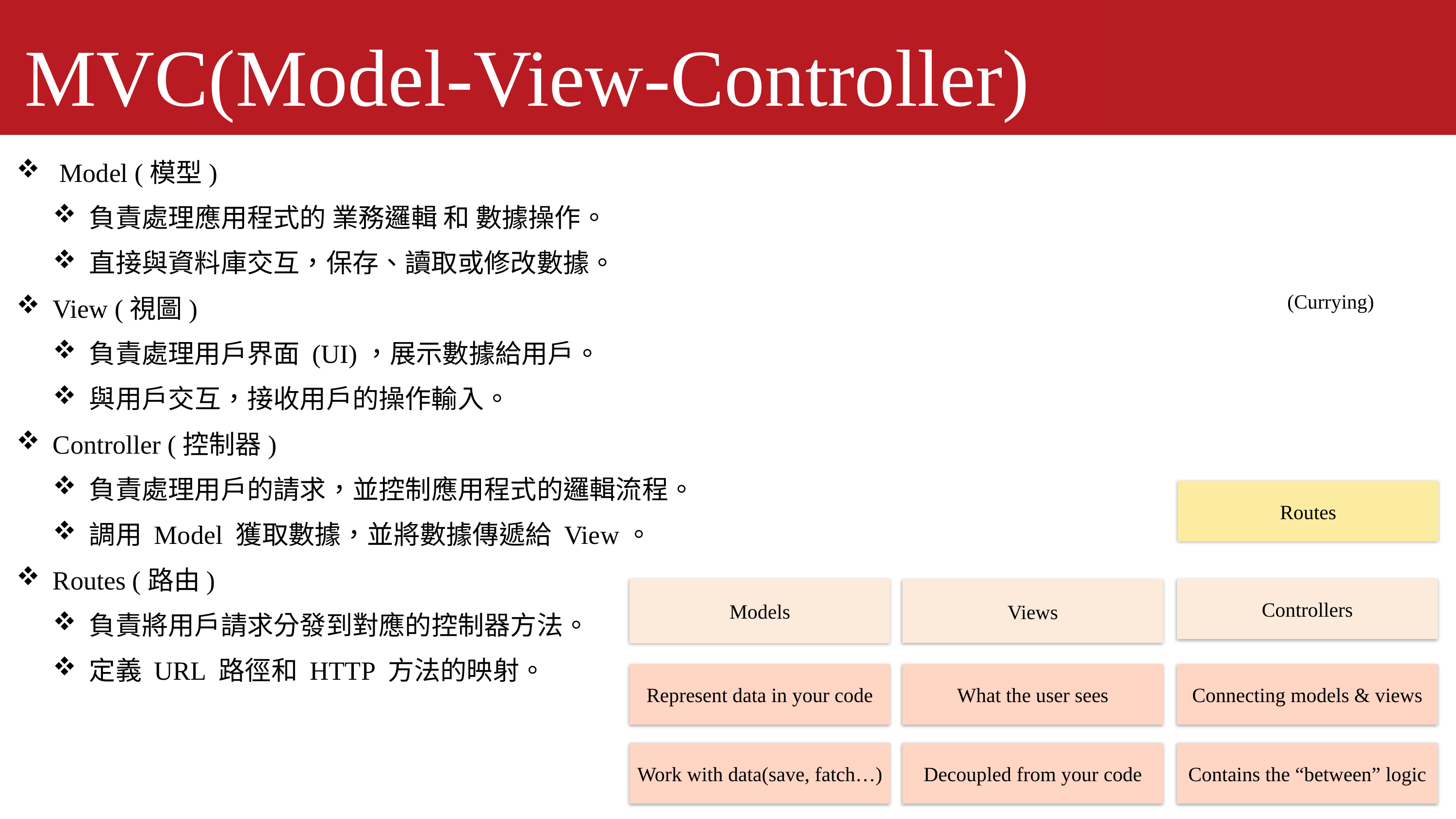

MVC(Model-View-Controller)
 Model (模型)
負責處理應用程式的 業務邏輯 和 數據操作。
直接與資料庫交互，保存、讀取或修改數據。
View (視圖)
負責處理用戶界面 (UI)，展示數據給用戶。
與用戶交互，接收用戶的操作輸入。
Controller (控制器)
負責處理用戶的請求，並控制應用程式的邏輯流程。
調用 Model 獲取數據，並將數據傳遞給 View。
Routes (路由)
負責將用戶請求分發到對應的控制器方法。
定義 URL 路徑和 HTTP 方法的映射。
(Currying)
Routes
Models
Controllers
Views
Represent data in your code
What the user sees
Connecting models & views
Work with data(save, fatch…)
Decoupled from your code
Contains the “between” logic